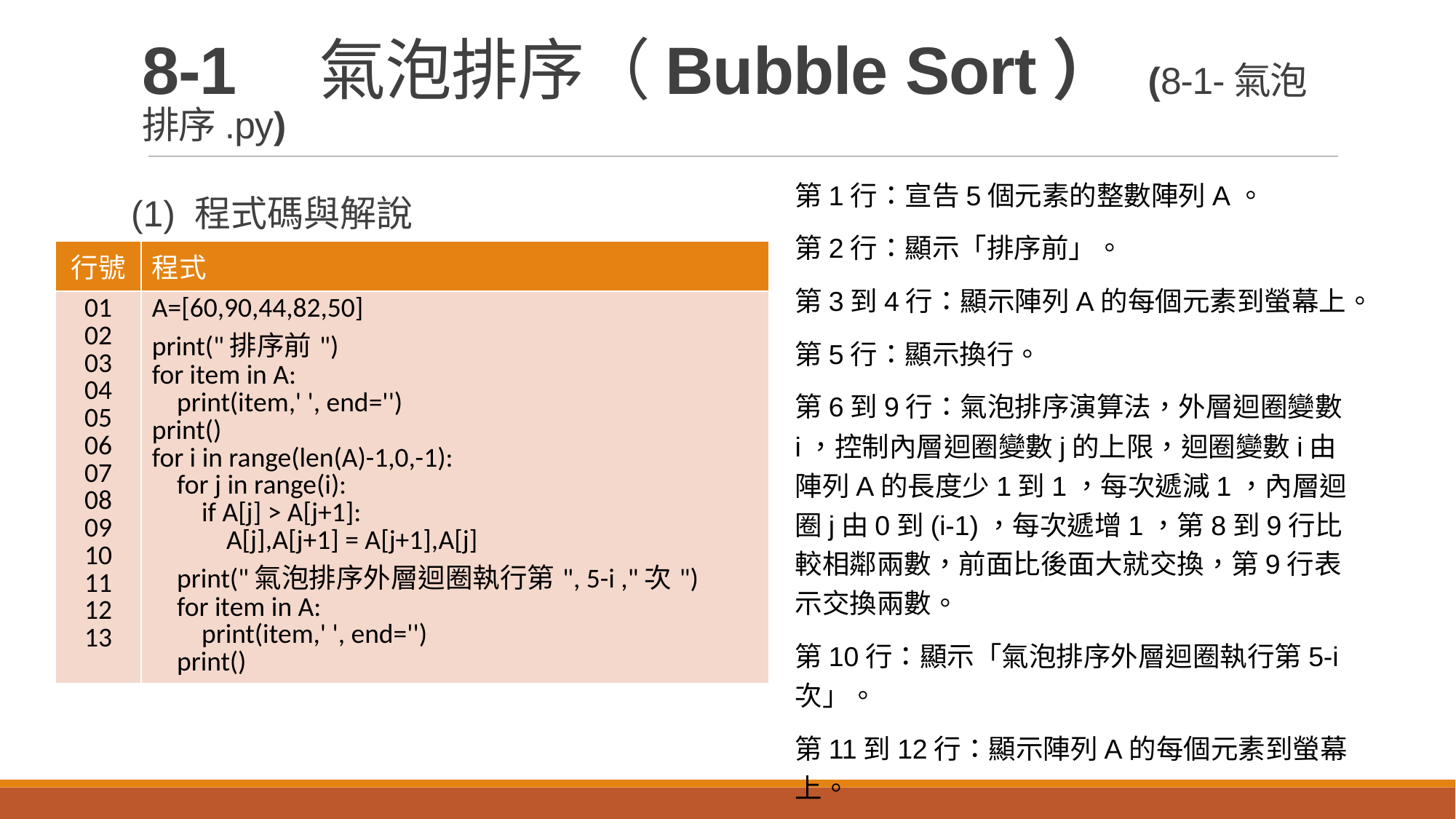

# 8-1　氣泡排序（Bubble Sort） (8-1-氣泡排序.py)
(1) 程式碼與解說
第1行：宣告5個元素的整數陣列A。
第2行：顯示「排序前」。
第3到4行：顯示陣列A的每個元素到螢幕上。
第5行：顯示換行。
第6到9行：氣泡排序演算法，外層迴圈變數i，控制內層迴圈變數j的上限，迴圈變數i由陣列A的長度少1到1，每次遞減1，內層迴圈j由0到(i-1)，每次遞增1，第8到9行比較相鄰兩數，前面比後面大就交換，第9行表示交換兩數。
第10行：顯示「氣泡排序外層迴圈執行第5-i次」。
第11到12行：顯示陣列A的每個元素到螢幕上。
第13行：顯示換行。
| 行號 | 程式 |
| --- | --- |
| 01 02 03 04 05 06 07 08 09 10 11 12 13 | A=[60,90,44,82,50] print("排序前") for item in A: print(item,' ', end='') print() for i in range(len(A)-1,0,-1): for j in range(i): if A[j] > A[j+1]: A[j],A[j+1] = A[j+1],A[j] print("氣泡排序外層迴圈執行第", 5-i ,"次") for item in A: print(item,' ', end='') print() |